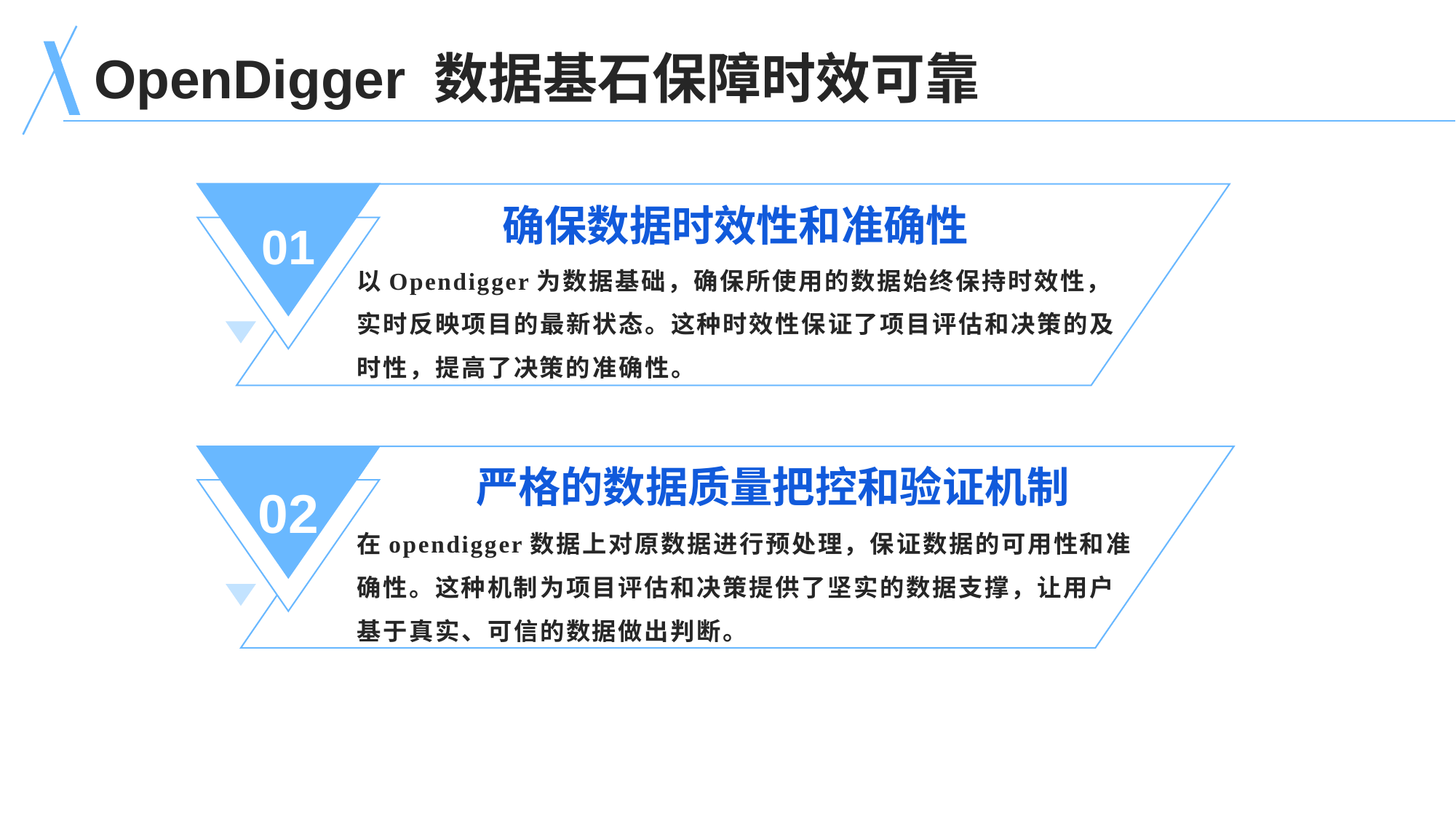

OpenDigger 数据基石保障时效可靠

确保数据时效性和准确性
01

以Opendigger为数据基础，确保所使用的数据始终保持时效性，实时反映项目的最新状态。这种时效性保证了项目评估和决策的及时性，提高了决策的准确性。

02
严格的数据质量把控和验证机制

在opendigger数据上对原数据进行预处理，保证数据的可用性和准确性。这种机制为项目评估和决策提供了坚实的数据支撑，让用户基于真实、可信的数据做出判断。